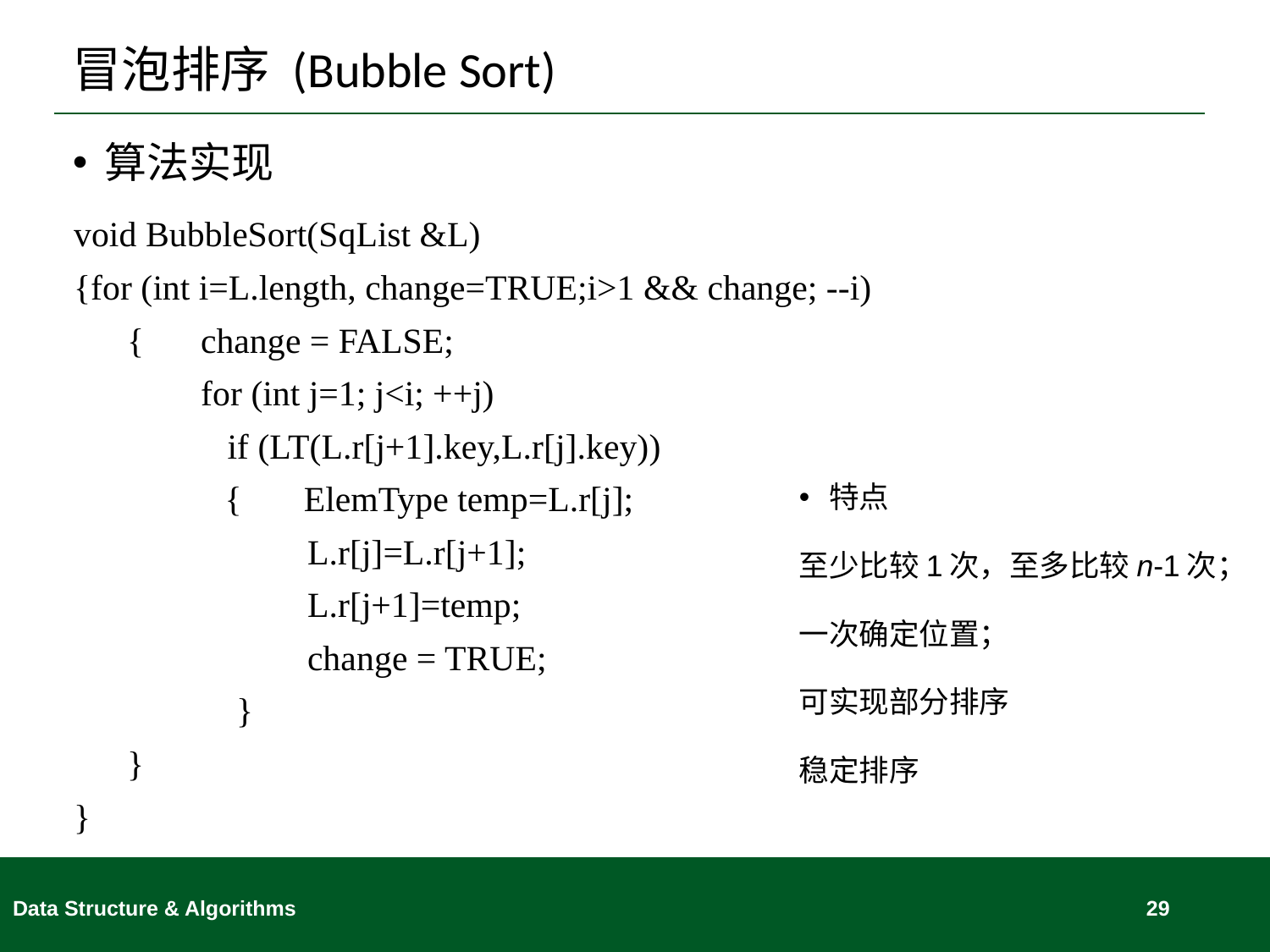

# 冒泡排序 (Bubble Sort)
算法实现

void BubbleSort(SqList &L)
{for (int i=L.length, change=TRUE;i>1 && change; --i)
      {	change = FALSE;
	for (int j=1; j<i; ++j)
	   if (LT(L.r[j+1].key,L.r[j].key))
                 {       ElemType temp=L.r[j];
	            L.r[j]=L.r[j+1];
	            L.r[j+1]=temp;
	            change = TRUE;
	    }
      }
}
特点
至少比较1次，至多比较n-1次；
一次确定位置；
可实现部分排序
稳定排序

Data Structure & Algorithms
29